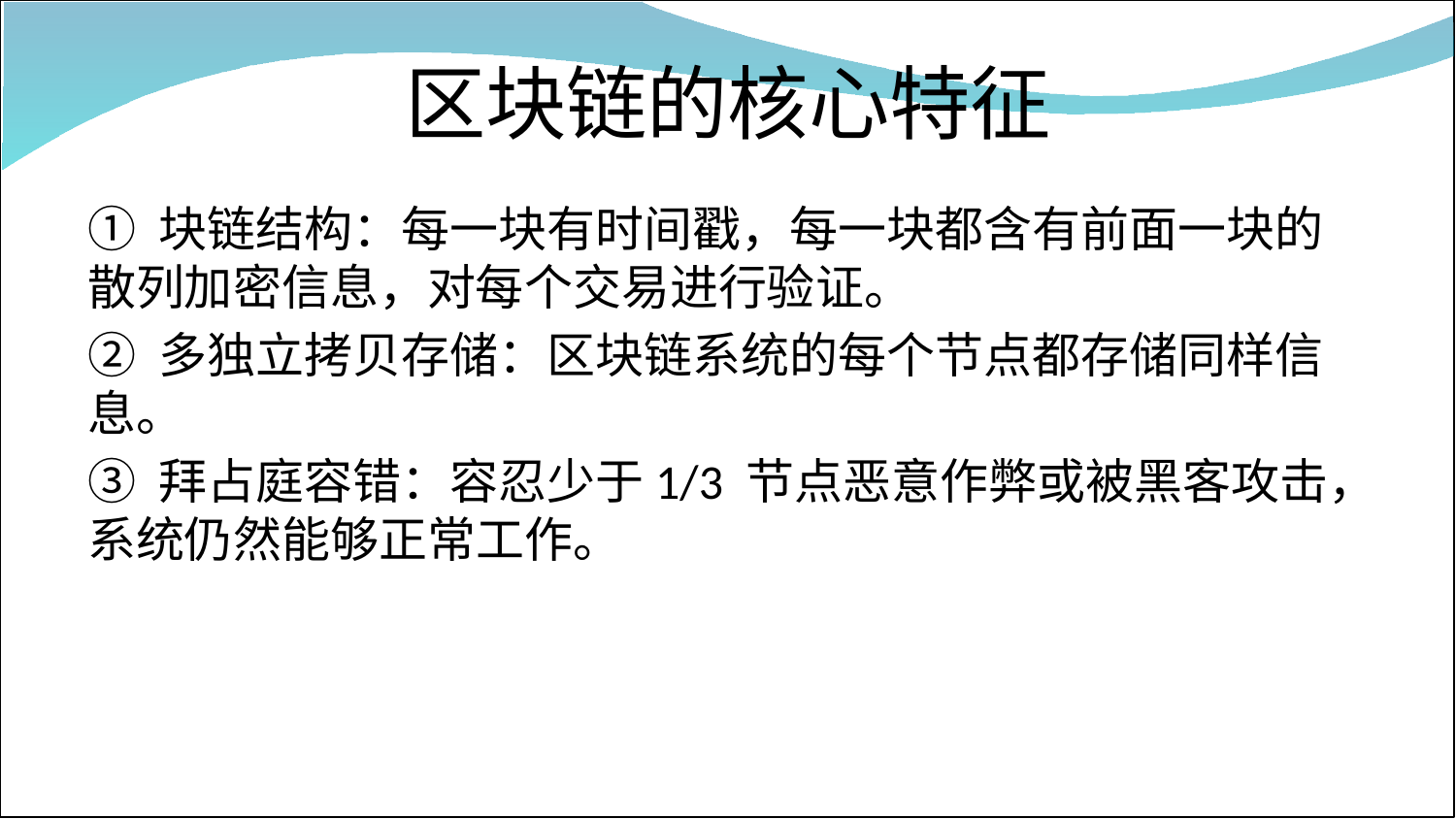

# 区块链的核心特征
① 块链结构：每一块有时间戳，每一块都含有前面一块的散列加密信息，对每个交易进行验证。
② 多独立拷贝存储：区块链系统的每个节点都存储同样信息。
③ 拜占庭容错：容忍少于1/3 节点恶意作弊或被黑客攻击，系统仍然能够正常工作。